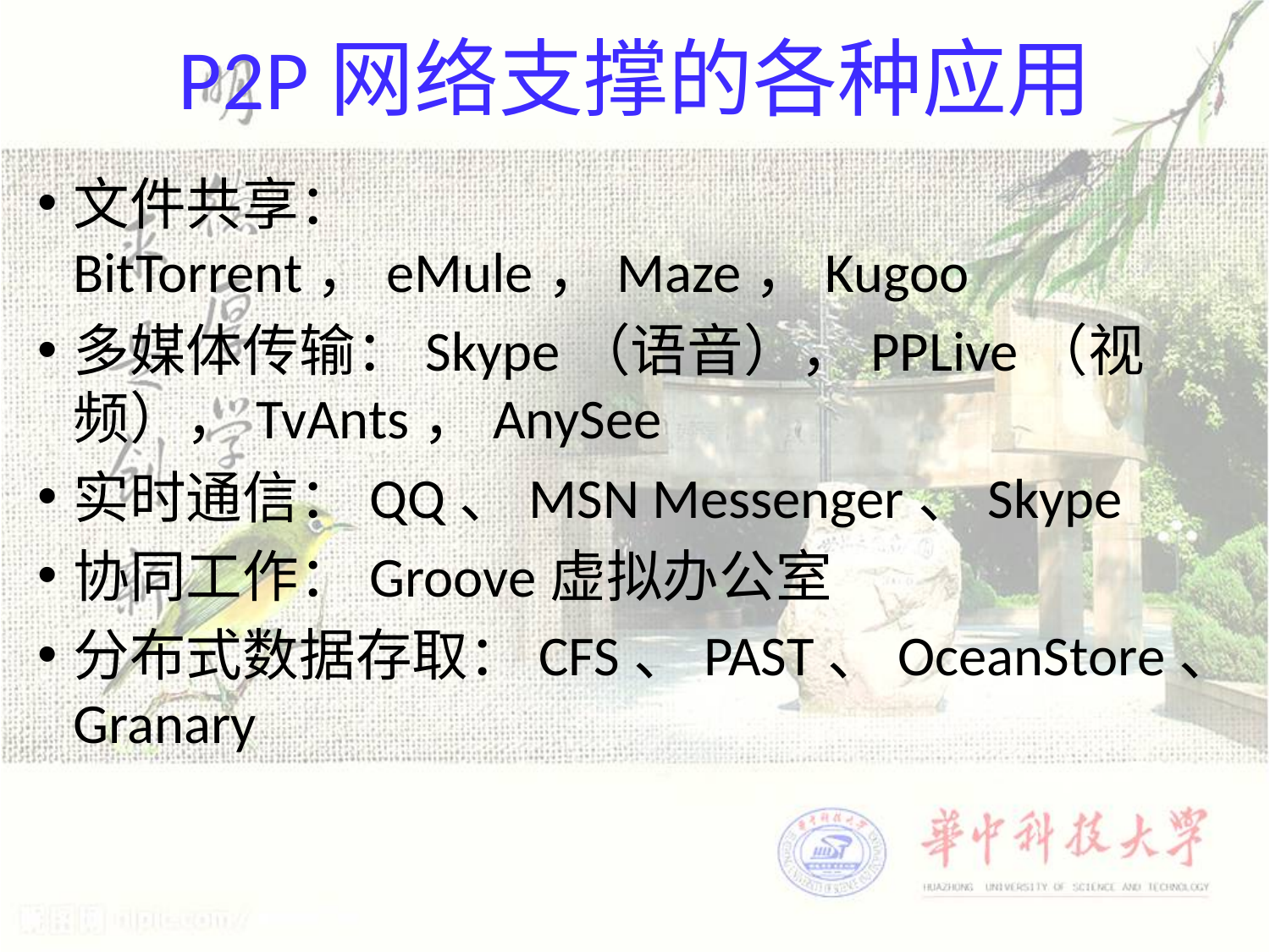

# P2P网络支撑的各种应用
文件共享：BitTorrent，eMule，Maze，Kugoo
多媒体传输：Skype（语音），PPLive（视频），TvAnts，AnySee
实时通信：QQ、MSN Messenger、Skype
协同工作：Groove虚拟办公室
分布式数据存取：CFS、PAST、OceanStore、Granary